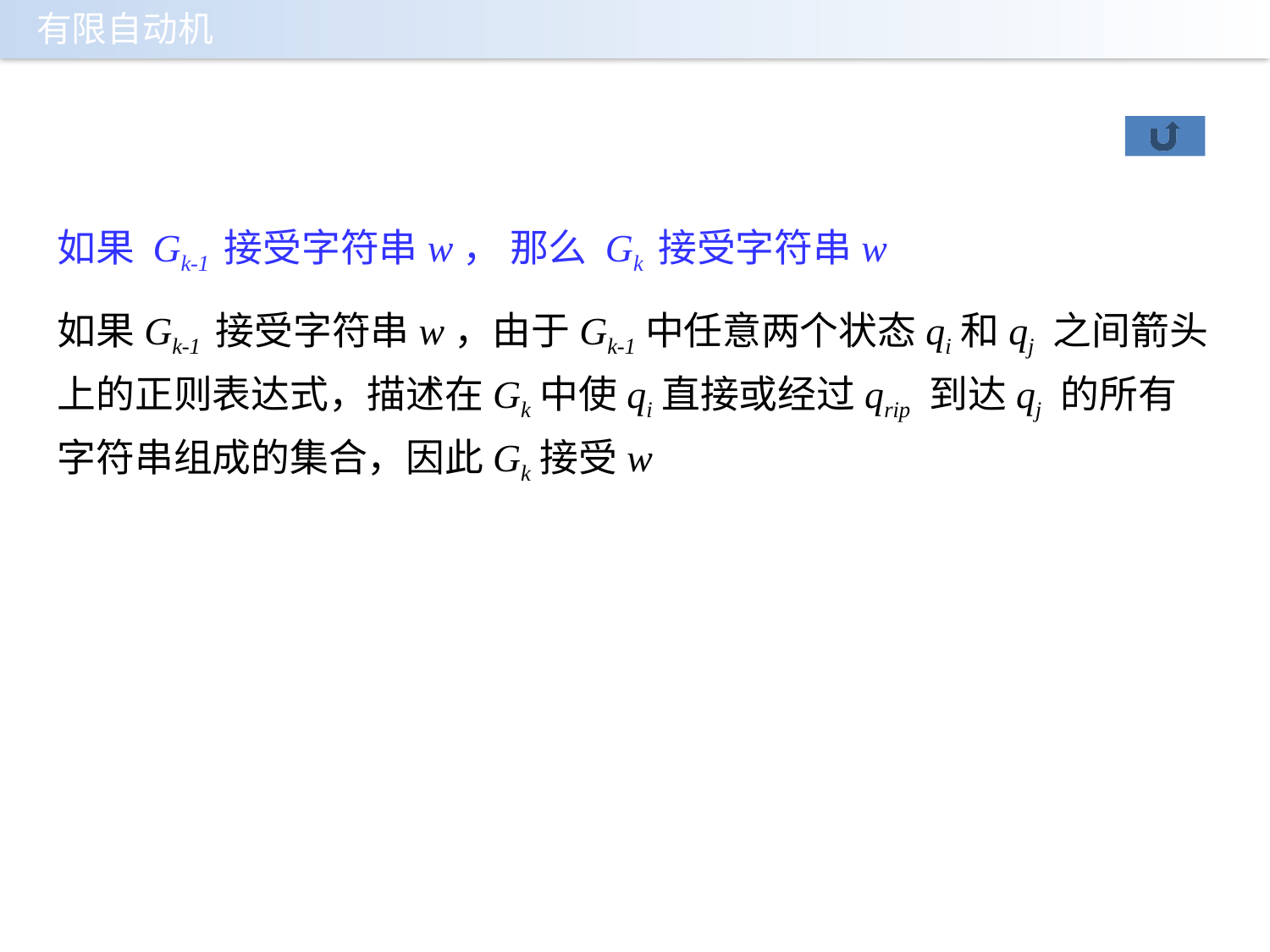

如果 Gk-1 接受字符串w， 那么 Gk 接受字符串w
如果Gk-1 接受字符串w，由于Gk-1中任意两个状态qi和qj 之间箭头上的正则表达式，描述在Gk中使qi直接或经过qrip 到达qj 的所有字符串组成的集合，因此Gk接受w